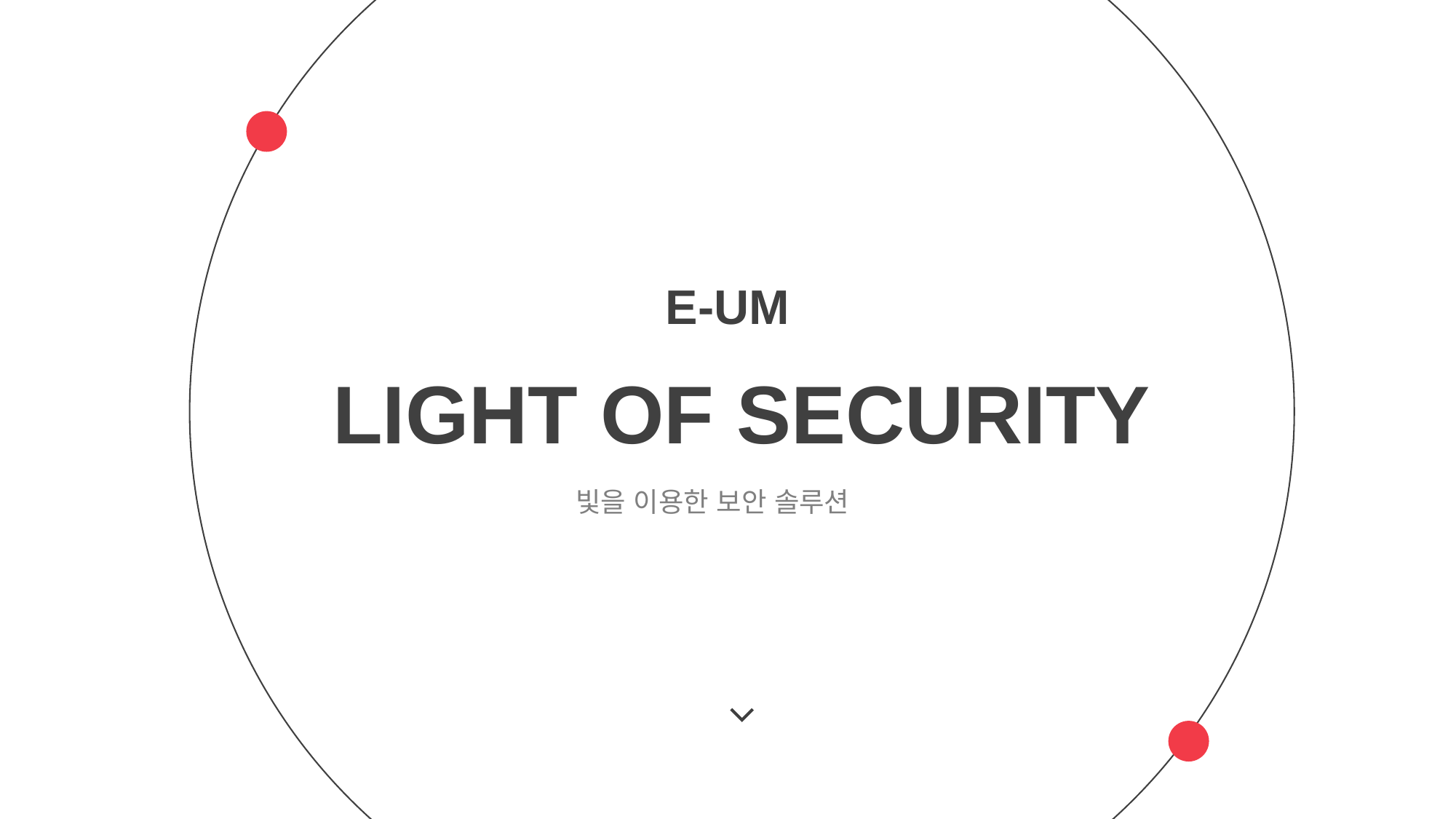

E-UM
LIGHT OF SECURITY
 빛을 이용한 보안 솔루션